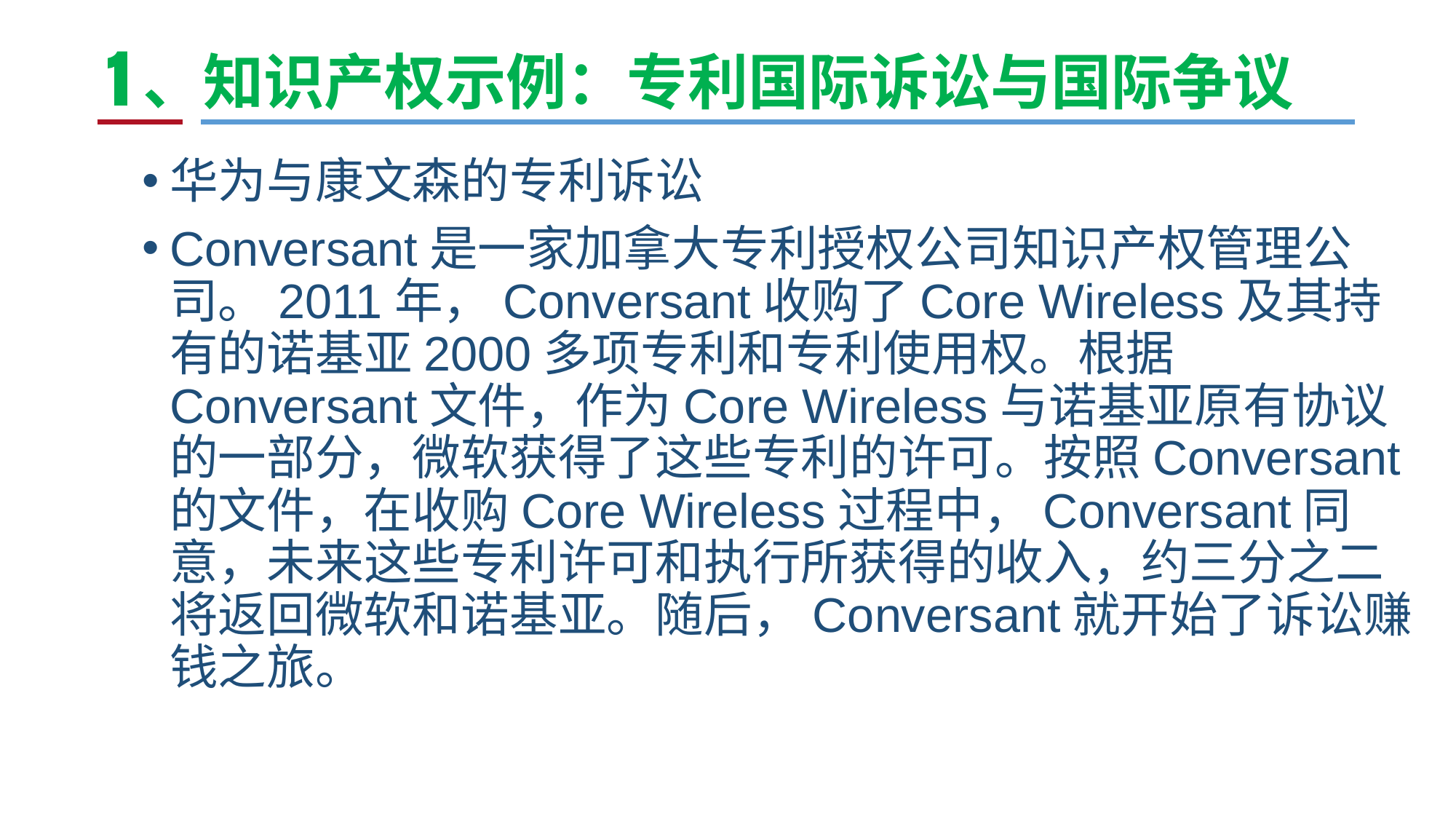

# 1、知识产权示例：专利国际诉讼与国际争议
华为与康文森的专利诉讼
Conversant是一家加拿大专利授权公司知识产权管理公司。2011年，Conversant收购了Core Wireless及其持有的诺基亚2000多项专利和专利使用权。根据Conversant文件，作为Core Wireless与诺基亚原有协议的一部分，微软获得了这些专利的许可。按照Conversant的文件，在收购Core Wireless过程中，Conversant同意，未来这些专利许可和执行所获得的收入，约三分之二将返回微软和诺基亚。随后，Conversant就开始了诉讼赚钱之旅。